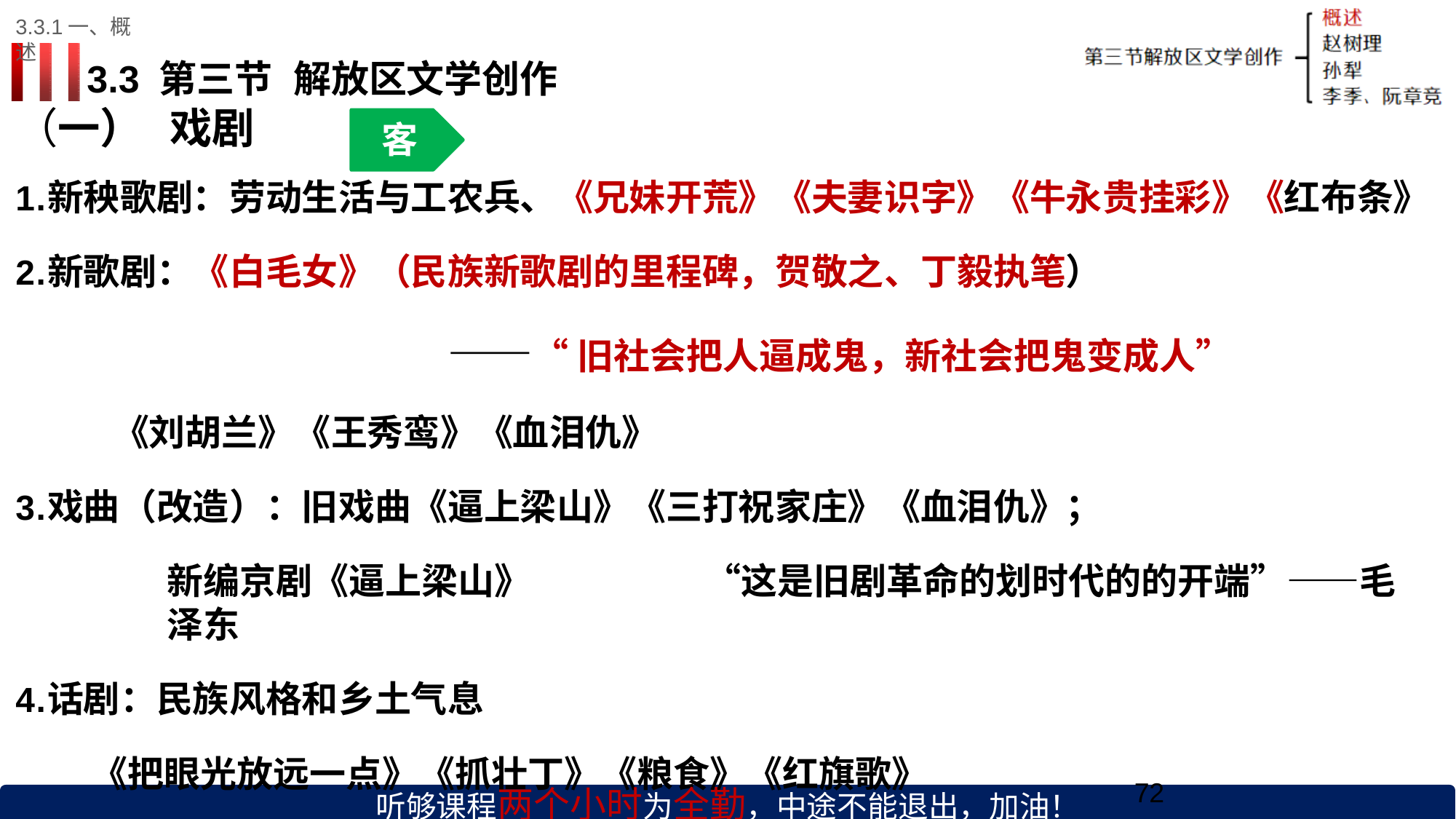

3.3.1一、概述

3.3 第三节	解放区文学创作
# （一）	戏剧

客
新秧歌剧：劳动生活与工农兵、《兄妹开荒》《夫妻识字》《牛永贵挂彩》《红布条》
新歌剧：《白毛女》（民族新歌剧的里程碑，贺敬之、丁毅执笔）
——“旧社会把人逼成鬼，新社会把鬼变成人”
《刘胡兰》《王秀鸾》《血泪仇》
戏曲（改造）：旧戏曲《逼上梁山》《三打祝家庄》《血泪仇》；
新编京剧《逼上梁山》	“这是旧剧革命的划时代的的开端”——毛泽东
话剧：民族风格和乡土气息
《把眼光放远一点》《抓壮丁》《粮食》《红旗歌》
72

听够课程两个小时为全勤，中途不能退出，加油！